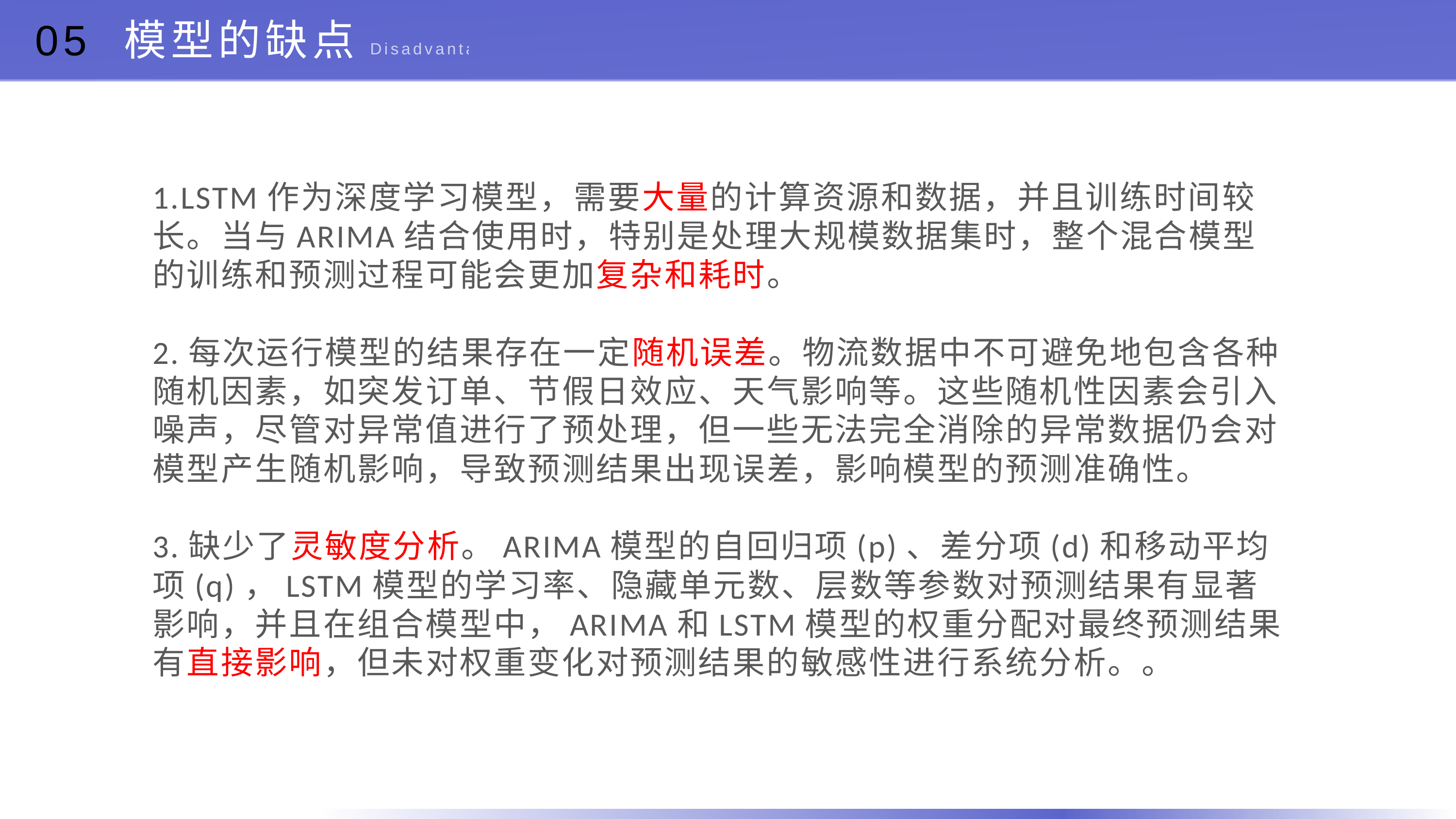

05
模型的缺点

Disadvantage

1.LSTM作为深度学习模型，需要大量的计算资源和数据，并且训练时间较长。当与ARIMA结合使用时，特别是处理大规模数据集时，整个混合模型的训练和预测过程可能会更加复杂和耗时。

2.每次运行模型的结果存在一定随机误差。物流数据中不可避免地包含各种随机因素，如突发订单、节假日效应、天气影响等。这些随机性因素会引入噪声，尽管对异常值进行了预处理，但一些无法完全消除的异常数据仍会对模型产生随机影响，导致预测结果出现误差，影响模型的预测准确性。

3.缺少了灵敏度分析。ARIMA模型的自回归项(p)、差分项(d)和移动平均项(q)，LSTM模型的学习率、隐藏单元数、层数等参数对预测结果有显著影响，并且在组合模型中，ARIMA和LSTM模型的权重分配对最终预测结果有直接影响，但未对权重变化对预测结果的敏感性进行系统分析。。